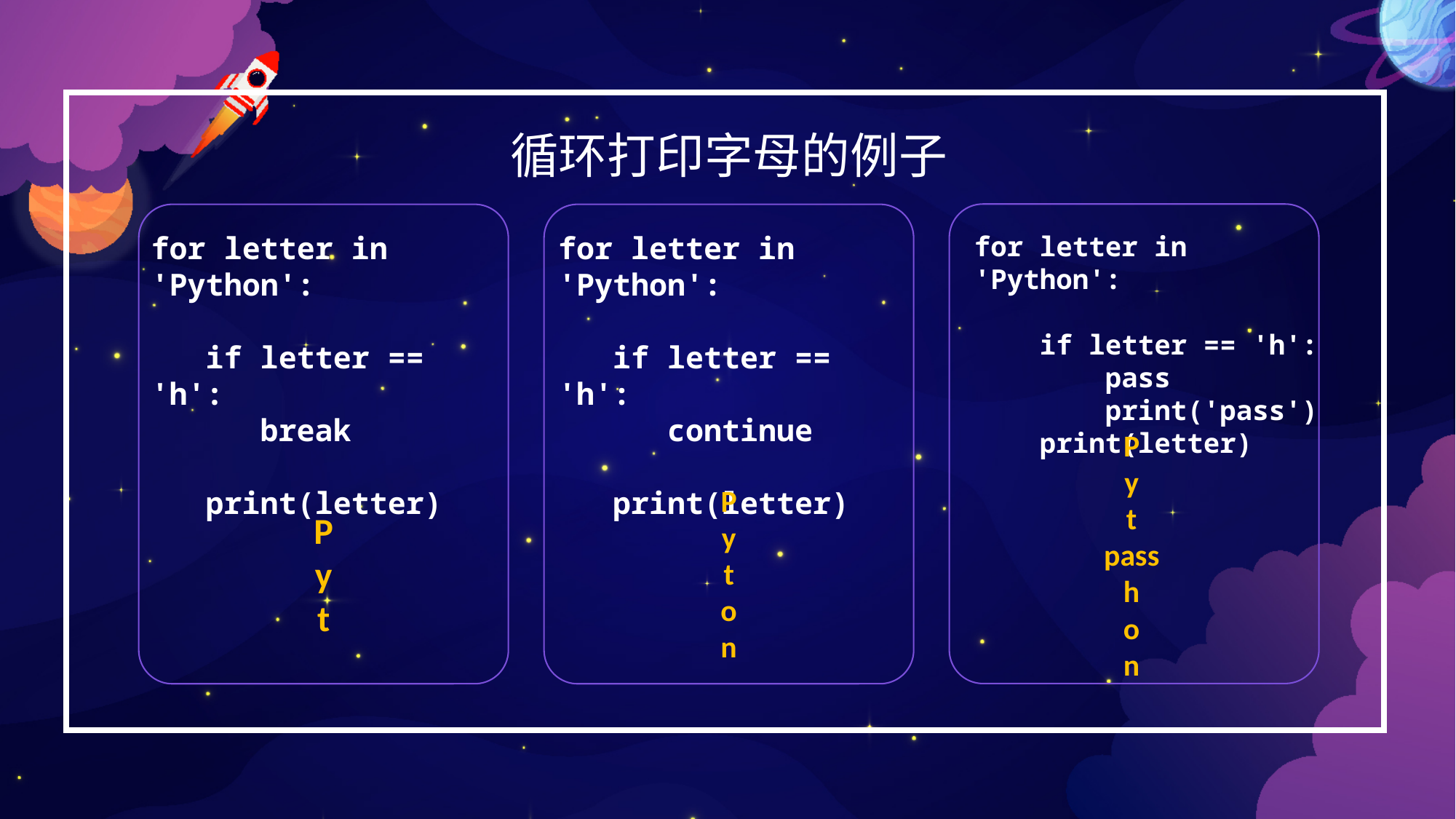

循环打印字母的例子

for letter in 'Python':

   if letter == 'h':
      break

   print(letter)
for letter in 'Python':

   if letter == 'h':
      continue

   print(letter)
for letter in 'Python':

    if letter == 'h':
        pass
        print('pass')
    print(letter)
P
y
t
pass
h
o
n

P
y
t
o
n
P
y
t